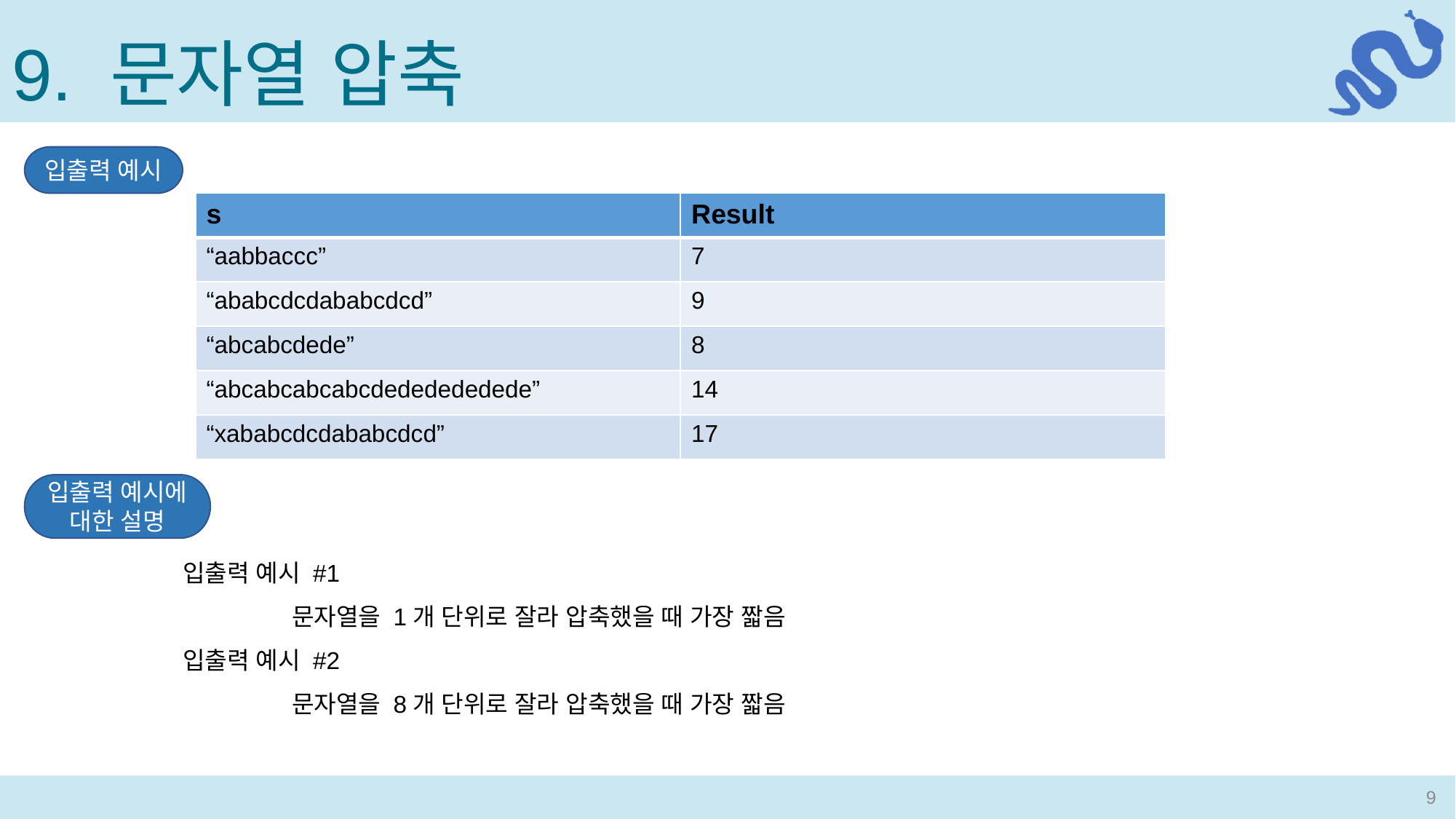

9. 문자열 압축
입출력 예시
| s | Result |
| --- | --- |
| “aabbaccc” | 7 |
| “ababcdcdababcdcd” | 9 |
| “abcabcdede” | 8 |
| “abcabcabcabcdededededede” | 14 |
| “xababcdcdababcdcd” | 17 |
입출력 예시에 대한 설명
입출력 예시 #1
	문자열을 1개 단위로 잘라 압축했을 때 가장 짧음
입출력 예시 #2
	문자열을 8개 단위로 잘라 압축했을 때 가장 짧음
9